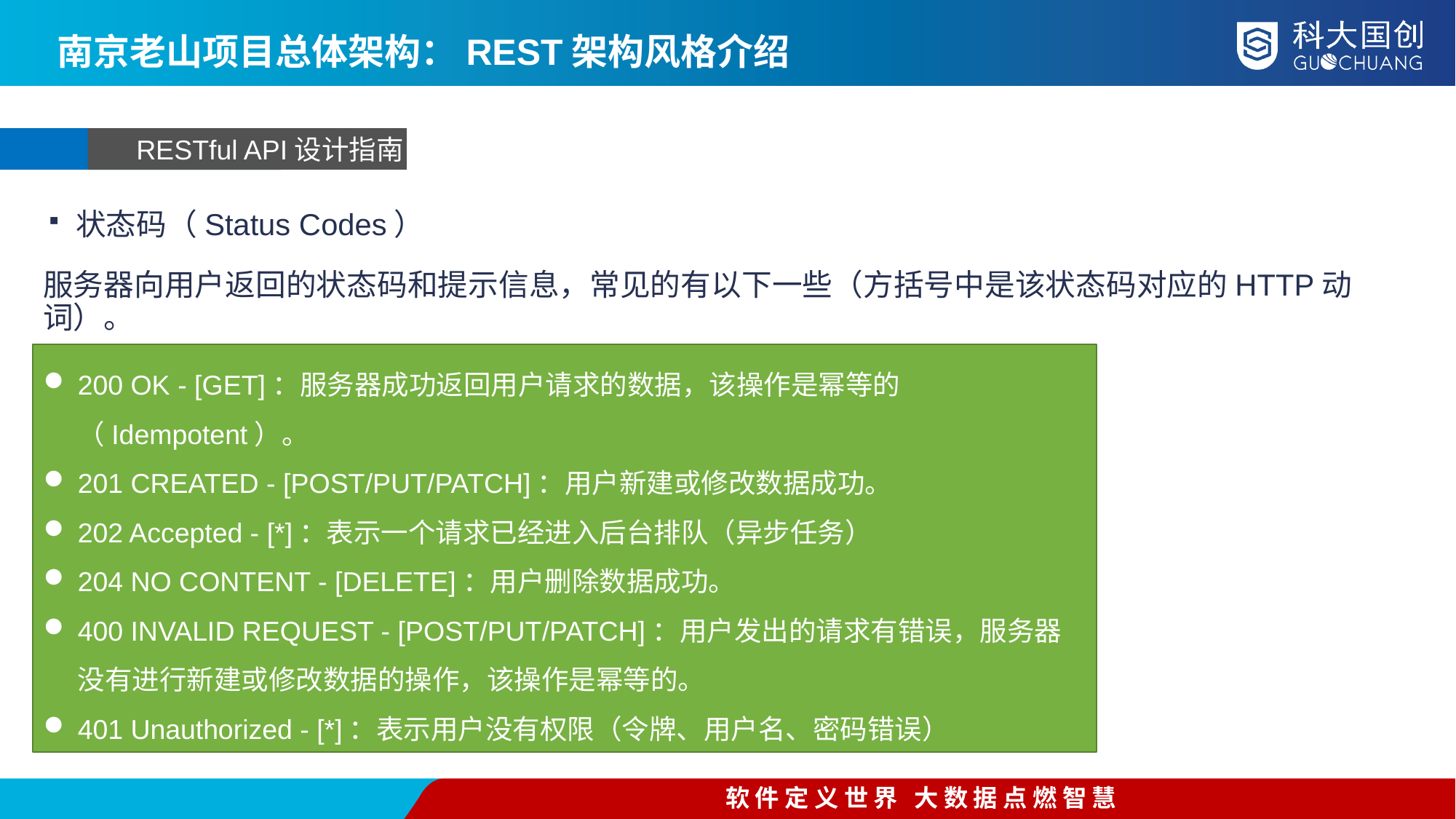

南京老山项目总体架构：REST架构风格介绍
RESTful API设计指南

状态码（Status Codes）
服务器向用户返回的状态码和提示信息，常见的有以下一些（方括号中是该状态码对应的HTTP动词）。

200 OK - [GET]：服务器成功返回用户请求的数据，该操作是幂等的（Idempotent）。
201 CREATED - [POST/PUT/PATCH]：用户新建或修改数据成功。
202 Accepted - [*]：表示一个请求已经进入后台排队（异步任务）
204 NO CONTENT - [DELETE]：用户删除数据成功。
400 INVALID REQUEST - [POST/PUT/PATCH]：用户发出的请求有错误，服务器没有进行新建或修改数据的操作，该操作是幂等的。
401 Unauthorized - [*]：表示用户没有权限（令牌、用户名、密码错误）